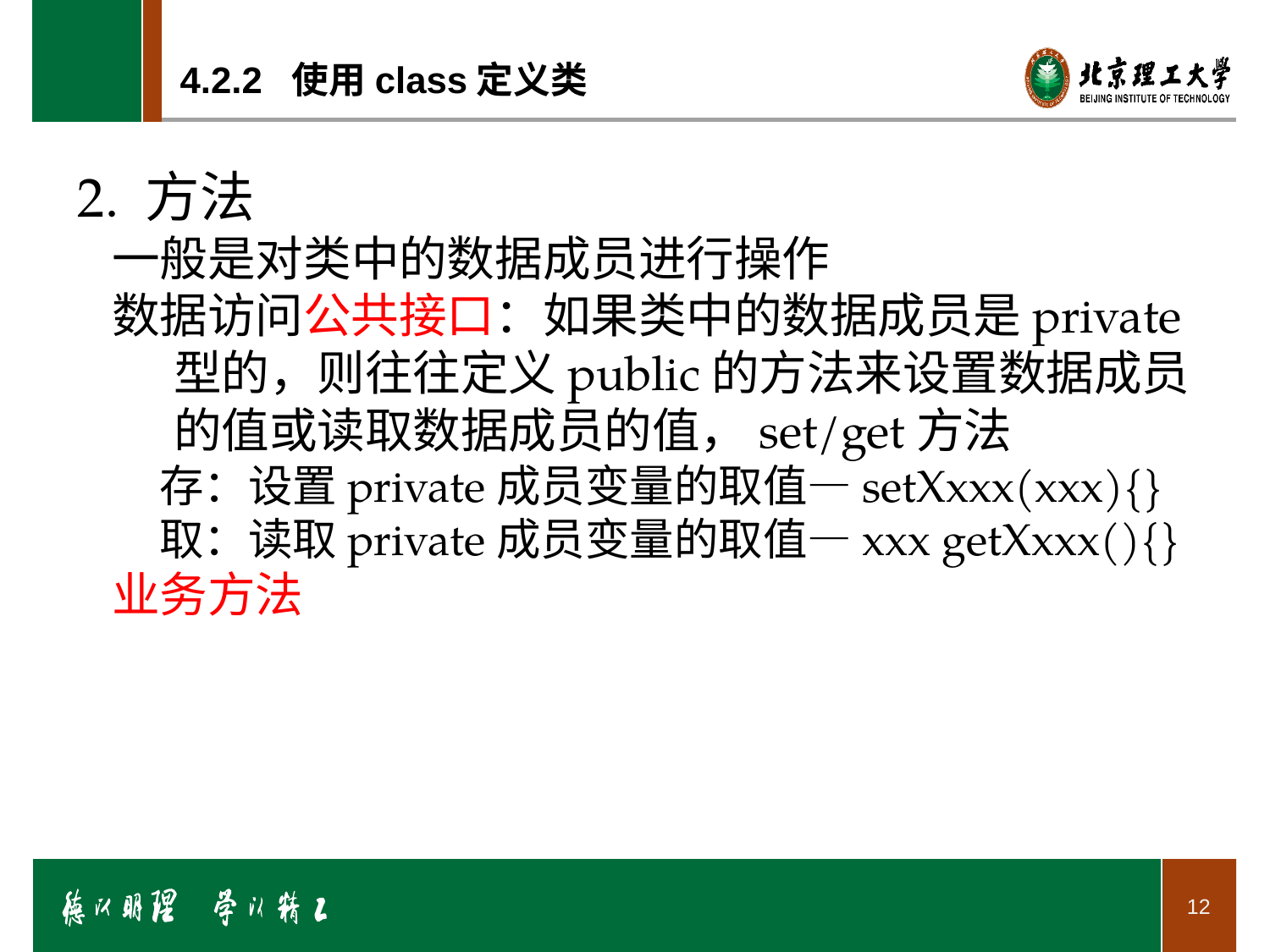

# 4.2.2  使用class定义类
2. 方法
一般是对类中的数据成员进行操作
数据访问公共接口：如果类中的数据成员是private型的，则往往定义public的方法来设置数据成员的值或读取数据成员的值，set/get方法
存：设置private成员变量的取值—setXxxx(xxx){}
取：读取private成员变量的取值—xxx getXxxx(){}
业务方法